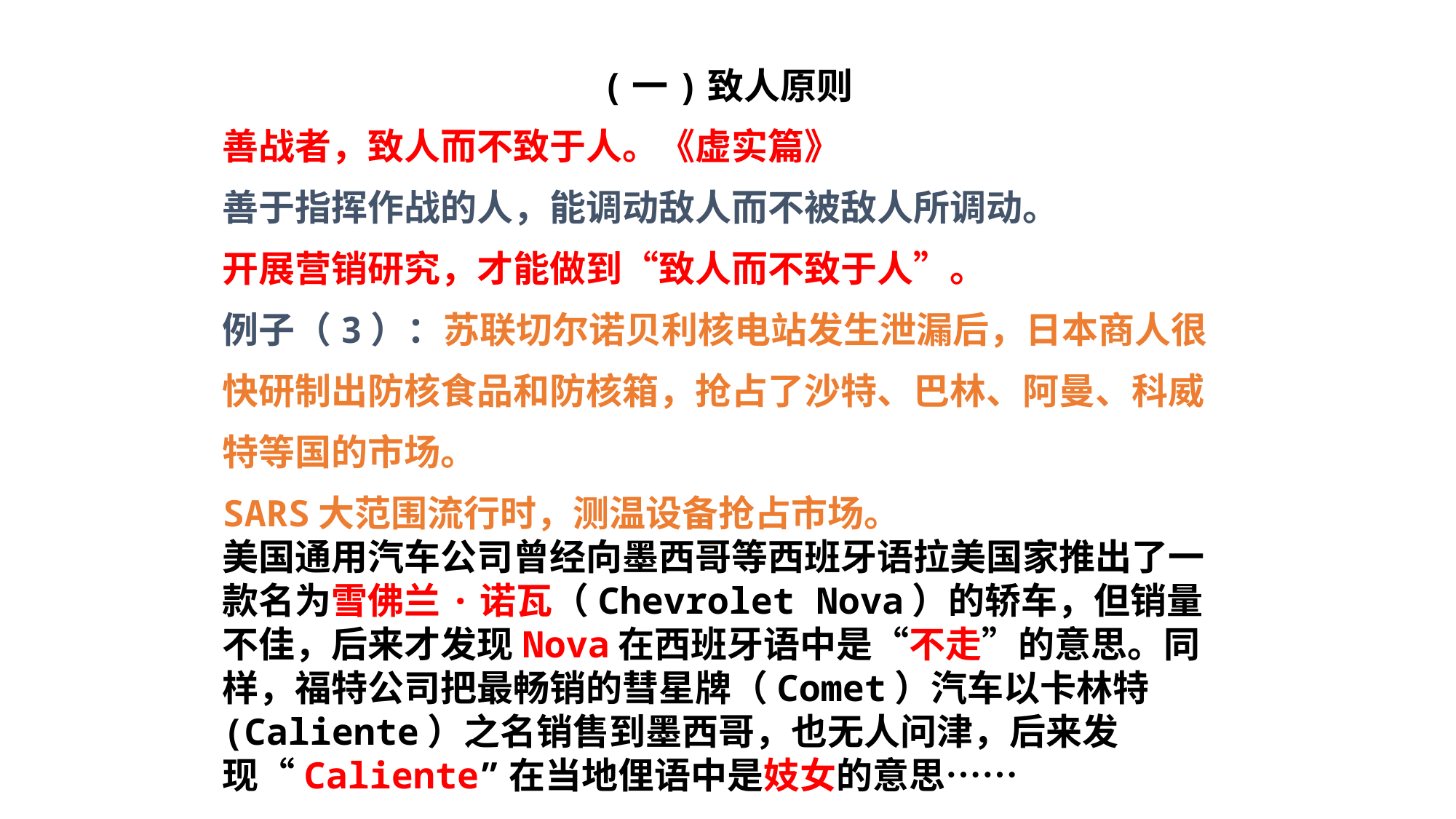

(一)致人原则
善战者，致人而不致于人。《虚实篇》
善于指挥作战的人，能调动敌人而不被敌人所调动。
开展营销研究，才能做到“致人而不致于人”。
例子（3）：苏联切尔诺贝利核电站发生泄漏后，日本商人很快研制出防核食品和防核箱，抢占了沙特、巴林、阿曼、科威特等国的市场。
SARS大范围流行时，测温设备抢占市场。
美国通用汽车公司曾经向墨西哥等西班牙语拉美国家推出了一款名为雪佛兰·诺瓦（Chevrolet Nova）的轿车，但销量不佳，后来才发现Nova在西班牙语中是“不走”的意思。同样，福特公司把最畅销的彗星牌（Comet）汽车以卡林特(Caliente）之名销售到墨西哥，也无人问津，后来发现“Caliente”在当地俚语中是妓女的意思……